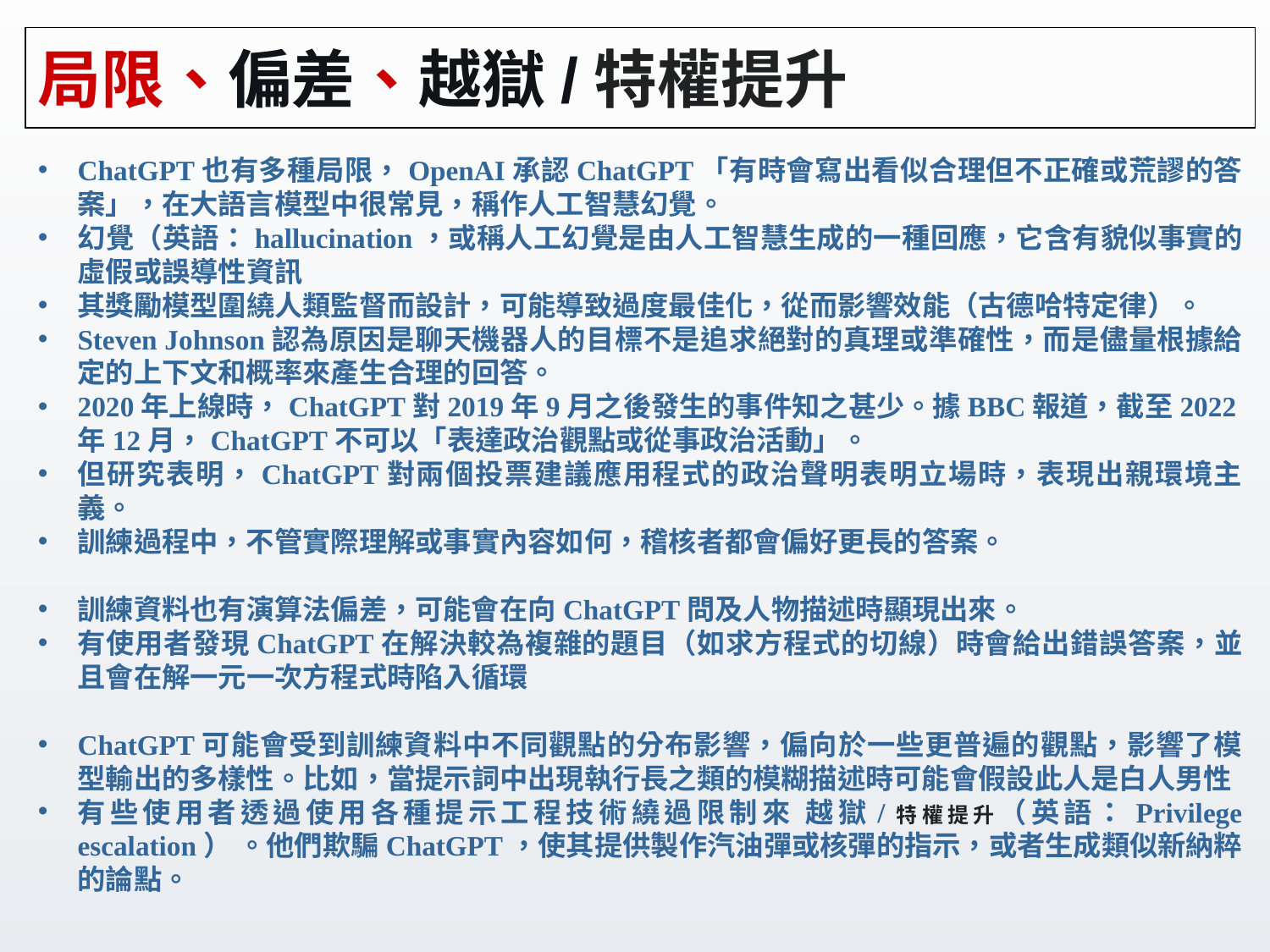

# 局限、偏差、越獄/特權提升
ChatGPT也有多種局限，OpenAI承認ChatGPT「有時會寫出看似合理但不正確或荒謬的答案」，在大語言模型中很常見，稱作人工智慧幻覺。
幻覺（英語：hallucination，或稱人工幻覺是由人工智慧生成的一種回應，它含有貌似事實的虛假或誤導性資訊
其獎勵模型圍繞人類監督而設計，可能導致過度最佳化，從而影響效能（古德哈特定律）。
Steven Johnson認為原因是聊天機器人的目標不是追求絕對的真理或準確性，而是儘量根據給定的上下文和概率來產生合理的回答。
2020年上線時，ChatGPT對2019年9月之後發生的事件知之甚少。據BBC報道，截至2022年12月，ChatGPT不可以「表達政治觀點或從事政治活動」。
但研究表明，ChatGPT對兩個投票建議應用程式的政治聲明表明立場時，表現出親環境主義。
訓練過程中，不管實際理解或事實內容如何，稽核者都會偏好更長的答案。

訓練資料也有演算法偏差，可能會在向ChatGPT問及人物描述時顯現出來。
有使用者發現ChatGPT在解決較為複雜的題目（如求方程式的切線）時會給出錯誤答案，並且會在解一元一次方程式時陷入循環

ChatGPT可能會受到訓練資料中不同觀點的分布影響，偏向於一些更普遍的觀點，影響了模型輸出的多樣性。比如，當提示詞中出現執行長之類的模糊描述時可能會假設此人是白人男性
有些使用者透過使用各種提示工程技術繞過限制來 越獄/特權提升（英語：Privilege escalation） 。他們欺騙ChatGPT，使其提供製作汽油彈或核彈的指示，或者生成類似新納粹的論點。